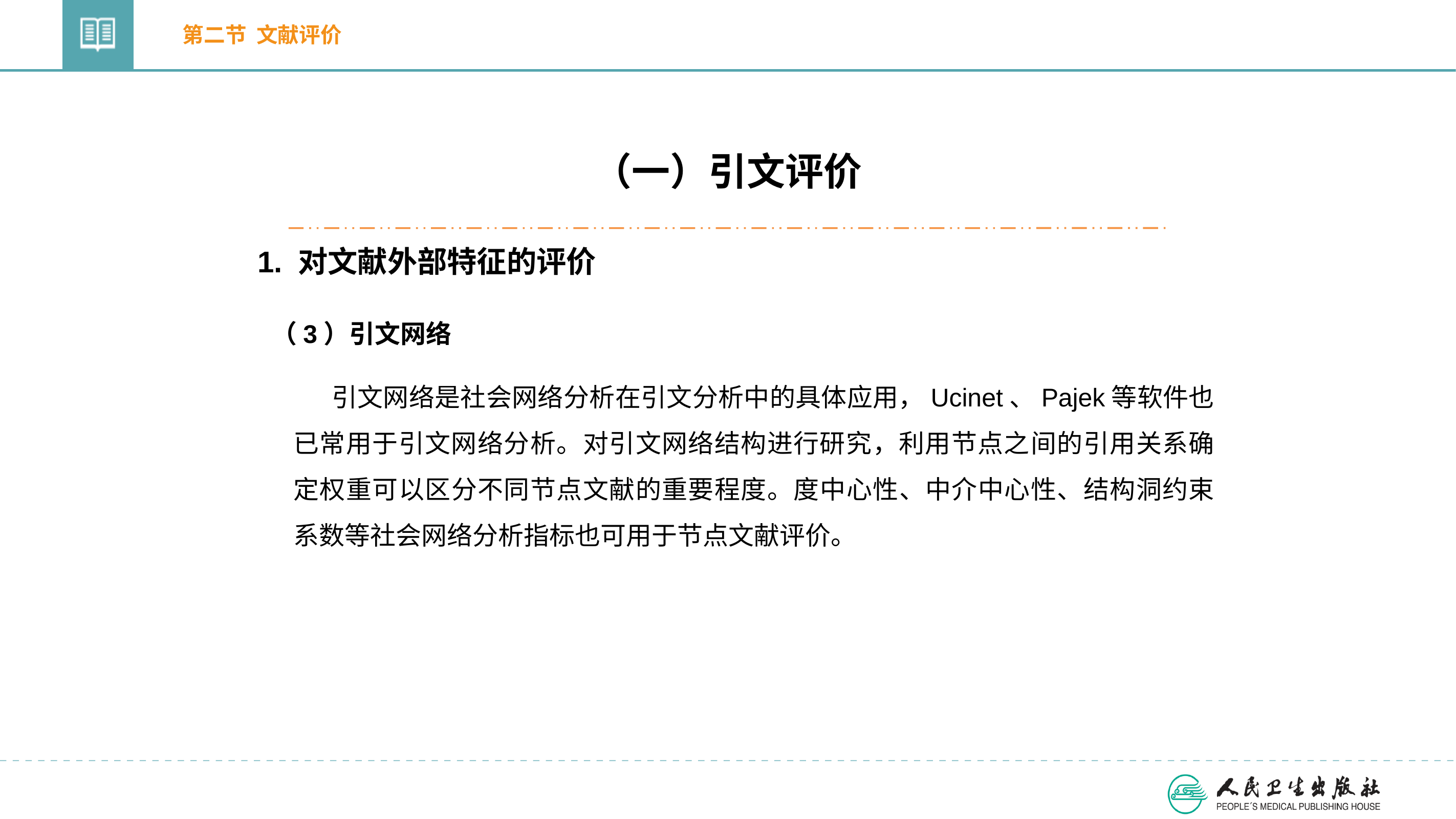

第二节  文献评价
（一）引文评价

1. 对文献外部特征的评价
（3）引文网络
引文网络是社会网络分析在引文分析中的具体应用，Ucinet、Pajek等软件也已常用于引文网络分析。对引文网络结构进行研究，利用节点之间的引用关系确定权重可以区分不同节点文献的重要程度。度中心性、中介中心性、结构洞约束系数等社会网络分析指标也可用于节点文献评价。